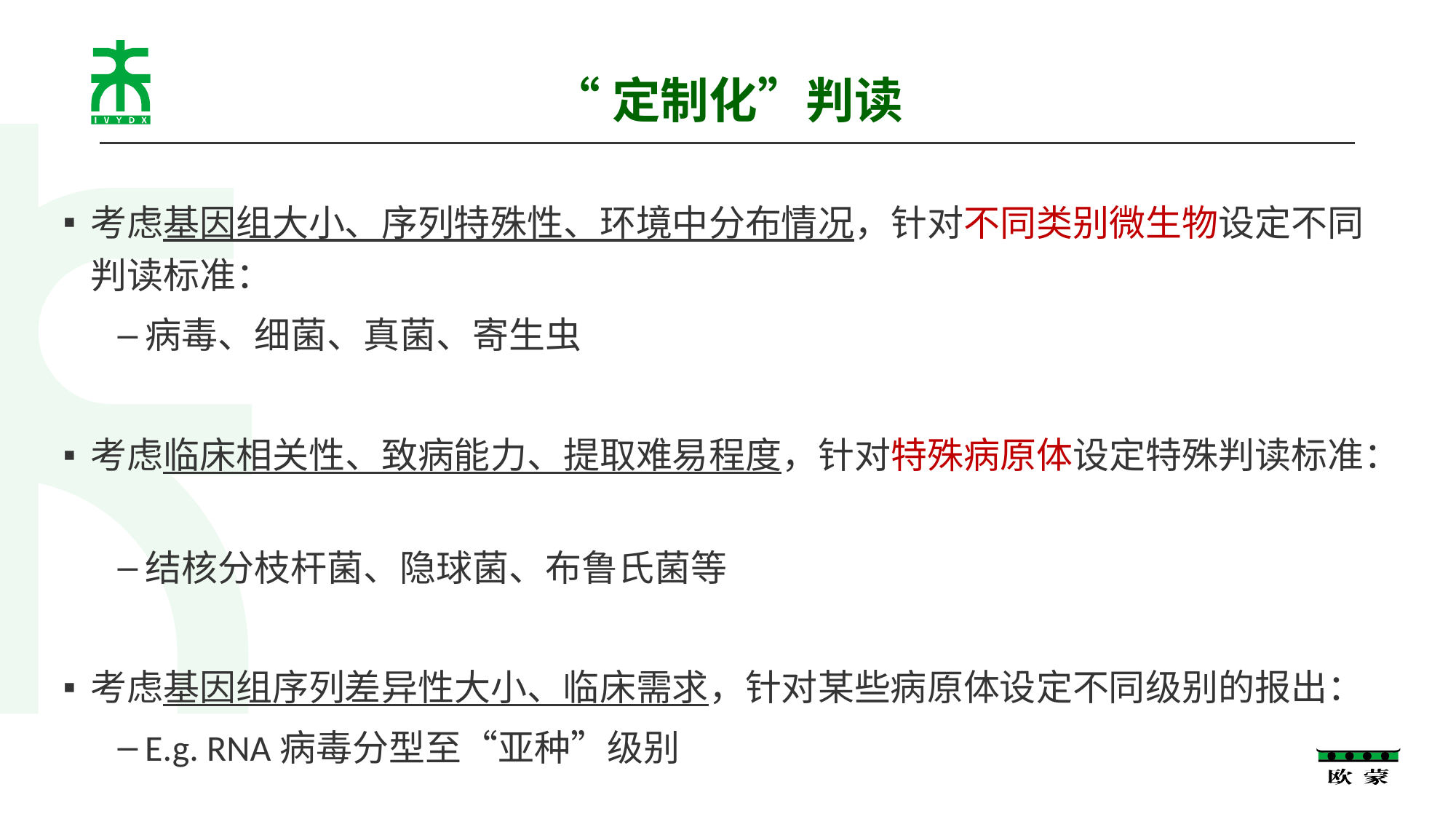

# “定制化”判读
考虑基因组大小、序列特殊性、环境中分布情况，针对不同类别微生物设定不同判读标准：
病毒、细菌、真菌、寄生虫

考虑临床相关性、致病能力、提取难易程度，针对特殊病原体设定特殊判读标准：
结核分枝杆菌、隐球菌、布鲁氏菌等

考虑基因组序列差异性大小、临床需求，针对某些病原体设定不同级别的报出：
E.g. RNA病毒分型至“亚种”级别